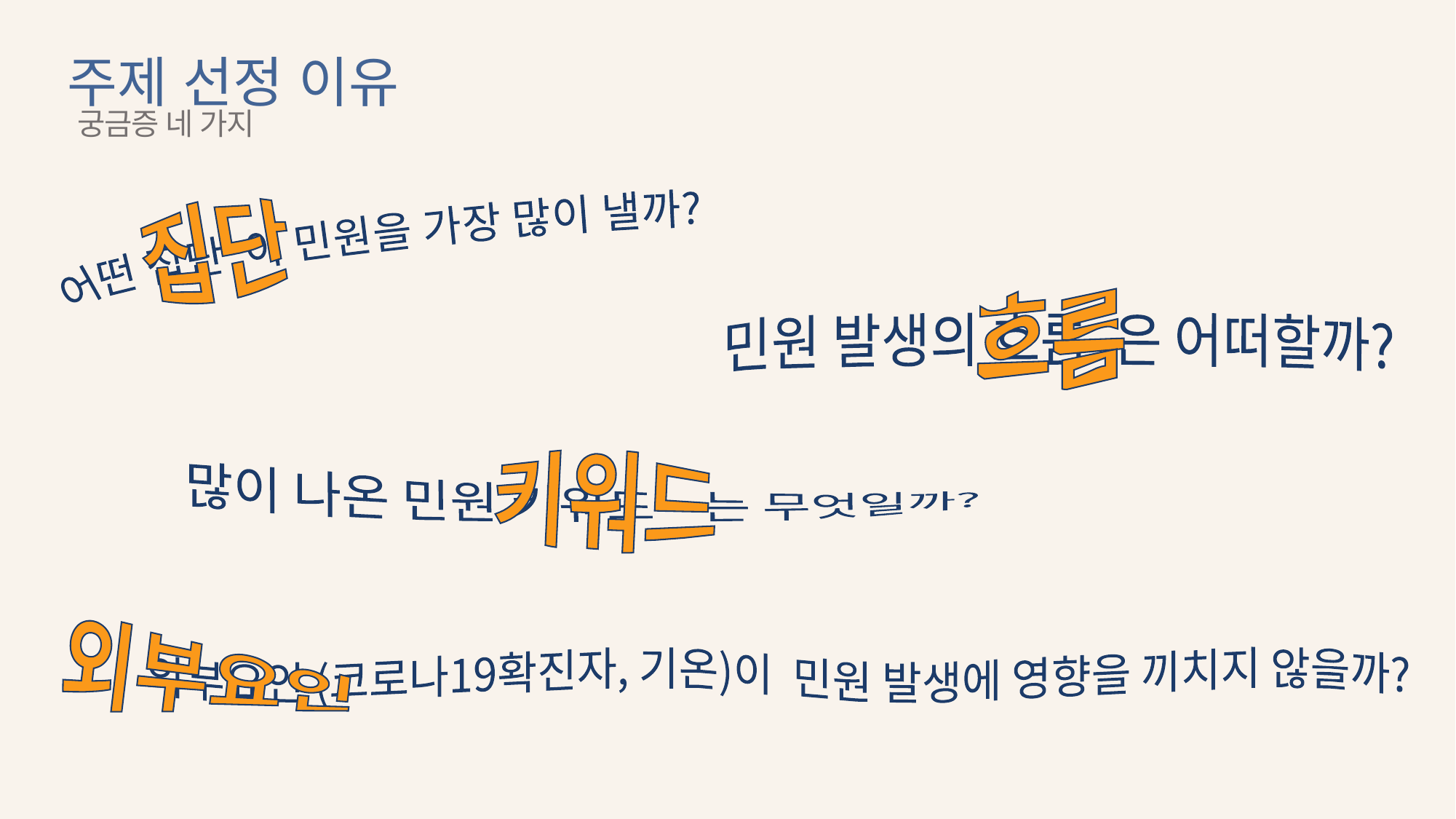

# 주제 선정 이유
궁금증 네 가지
집단
어떤 집단  이 민원을 가장 많이 낼까?
흐름
민원 발생의 흐름  은 어떠할까?
키워드
많이 나온 민원 키워드    는 무엇일까?
외부요인
외부요인 (코로나19확진자, 기온)이  민원 발생에 영향을 끼치지 않을까?